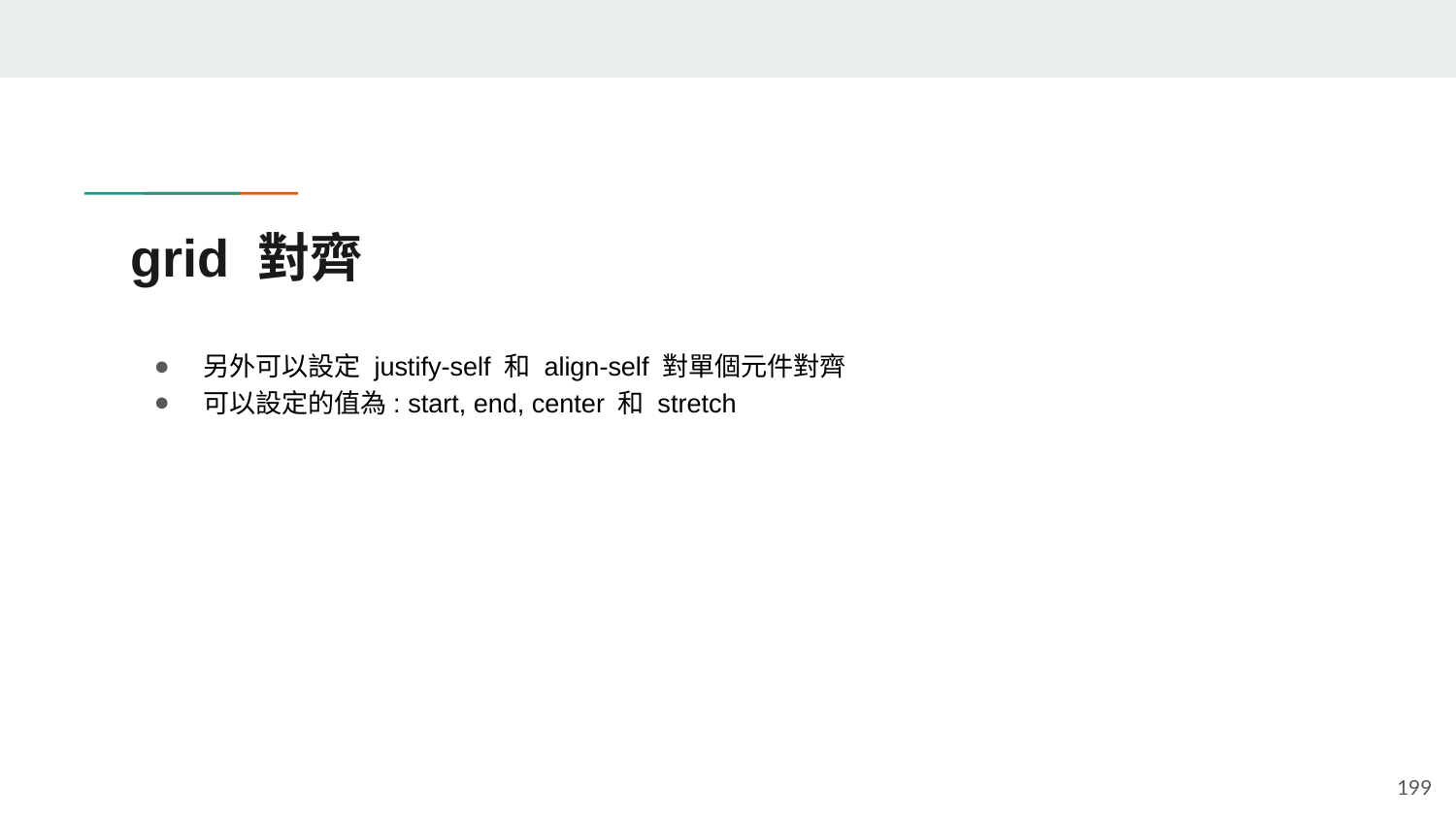

# grid 對齊
另外可以設定 justify-self 和 align-self 對單個元件對齊
可以設定的值為: start, end, center 和 stretch

199